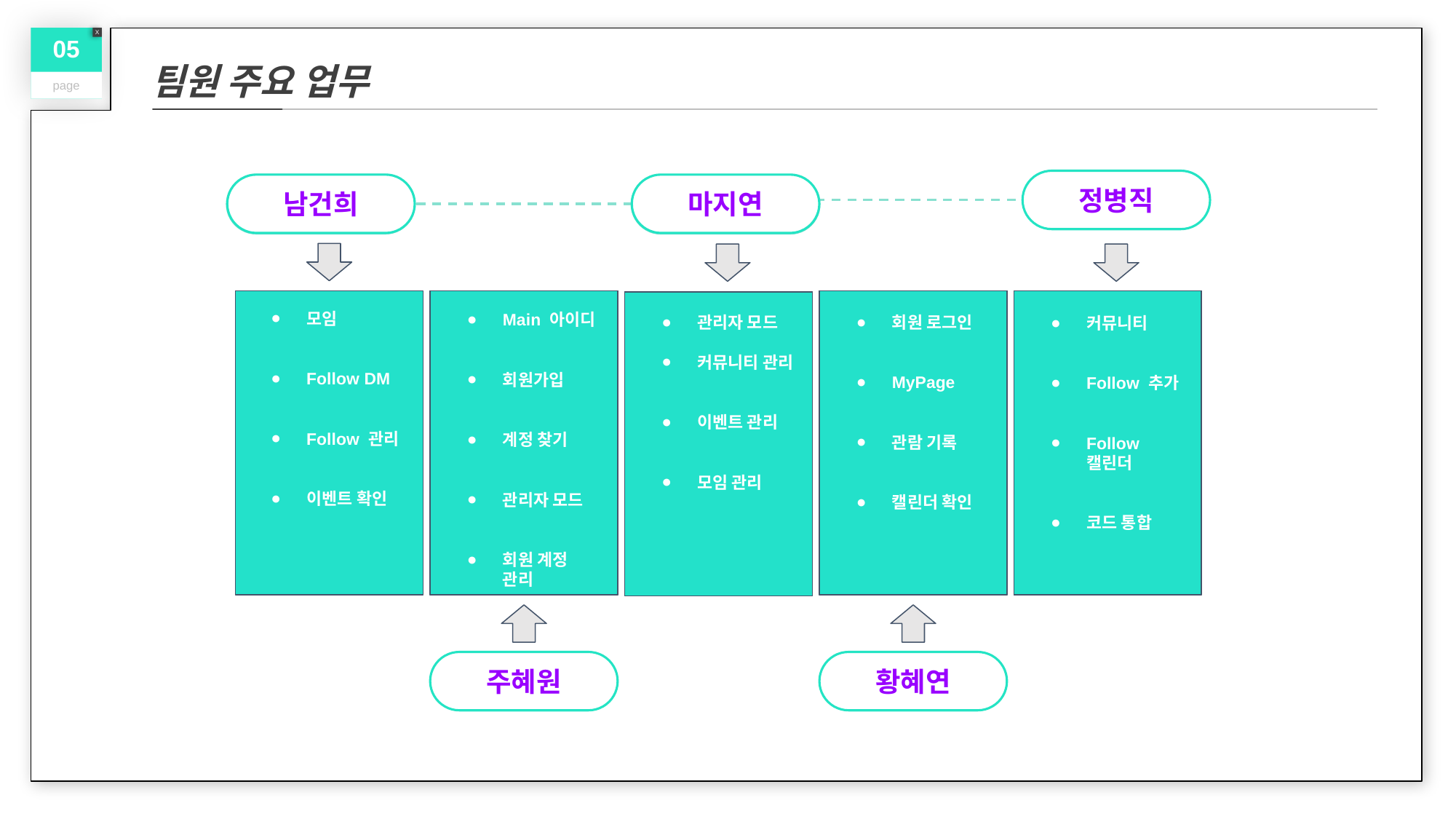

05
page
X
팀원 주요 업무
정병직
남건희
마지연
헬스 유튜버
헬스 트레이너
fsfsfMEGAs
마지연
남건희

모임

Follow DM

Follow 관리

이벤트 확인
Main 아이디

회원가입

계정 찾기

관리자 모드

회원 계정 관리
관리자 모드

커뮤니티 관리

이벤트 관리

모임 관리

회원 로그인

MyPage

관람 기록

캘린더 확인

커뮤니티

Follow 추가

Follow 캘린더

코드 통합

정병직
주혜원
황혜연